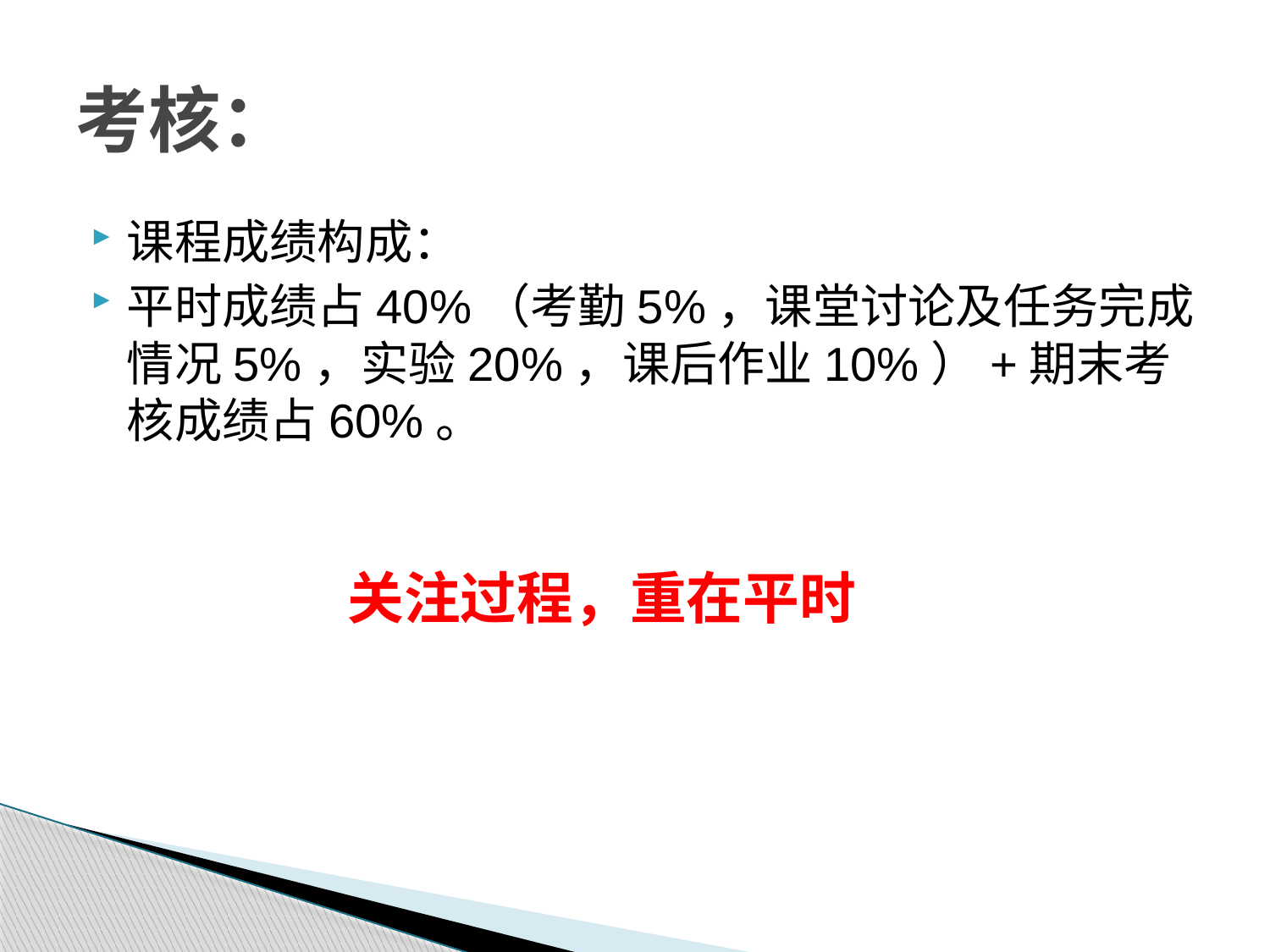

# 考核：
课程成绩构成：
平时成绩占40%（考勤5%，课堂讨论及任务完成情况5%，实验20%，课后作业10%）+期末考核成绩占60%。

关注过程，重在平时